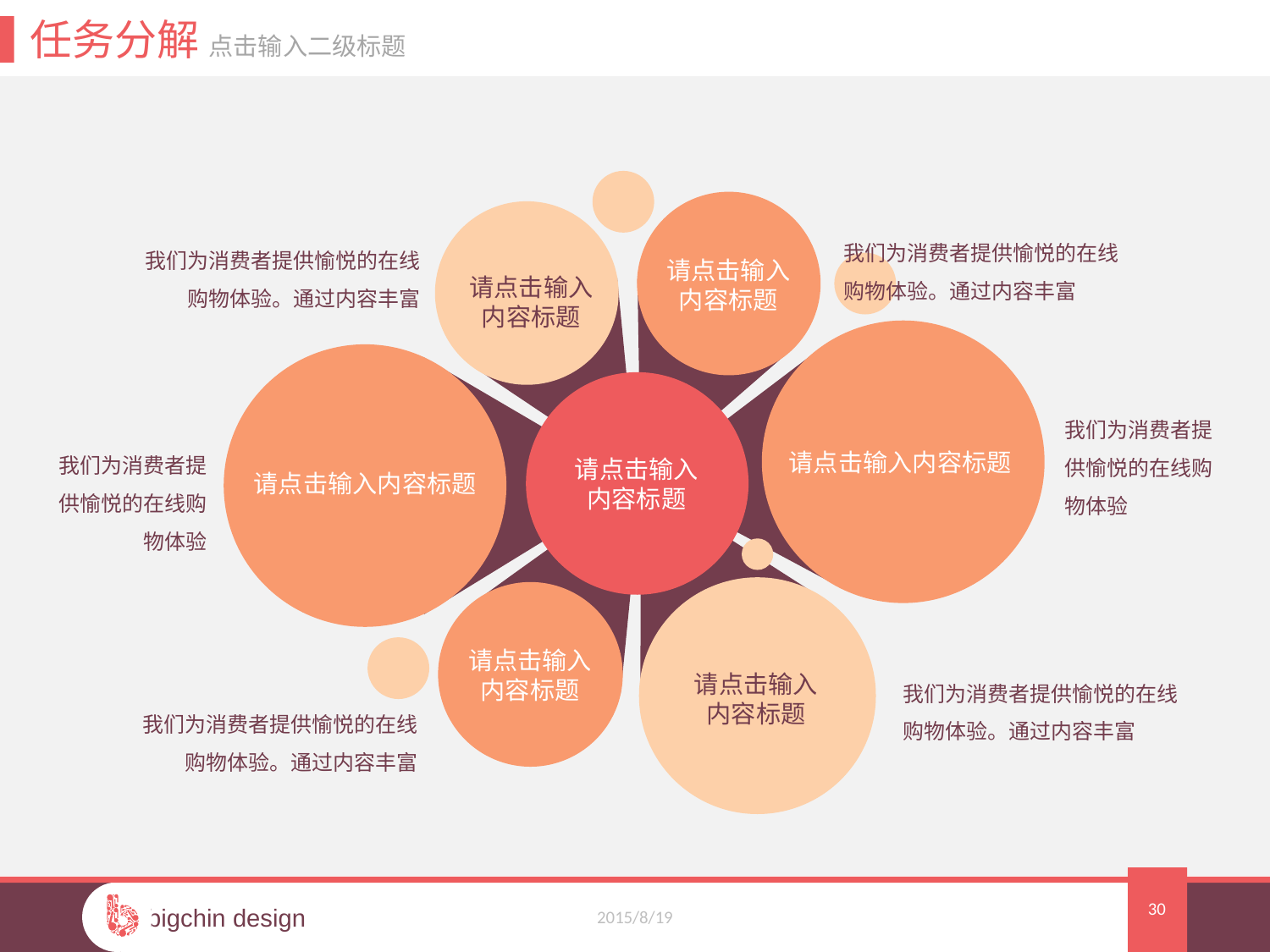

任务分解 点击输入二级标题

我们为消费者提供愉悦的在线购物体验。通过内容丰富
我们为消费者提供愉悦的在线购物体验。通过内容丰富
请点击输入
内容标题

请点击输入
内容标题

我们为消费者提供愉悦的在线购物体验
我们为消费者提供愉悦的在线购物体验
请点击输入内容标题
请点击输入
内容标题
请点击输入内容标题

请点击输入
内容标题
我们为消费者提供愉悦的在线购物体验。通过内容丰富
请点击输入
内容标题
我们为消费者提供愉悦的在线购物体验。通过内容丰富
30
2015/8/19